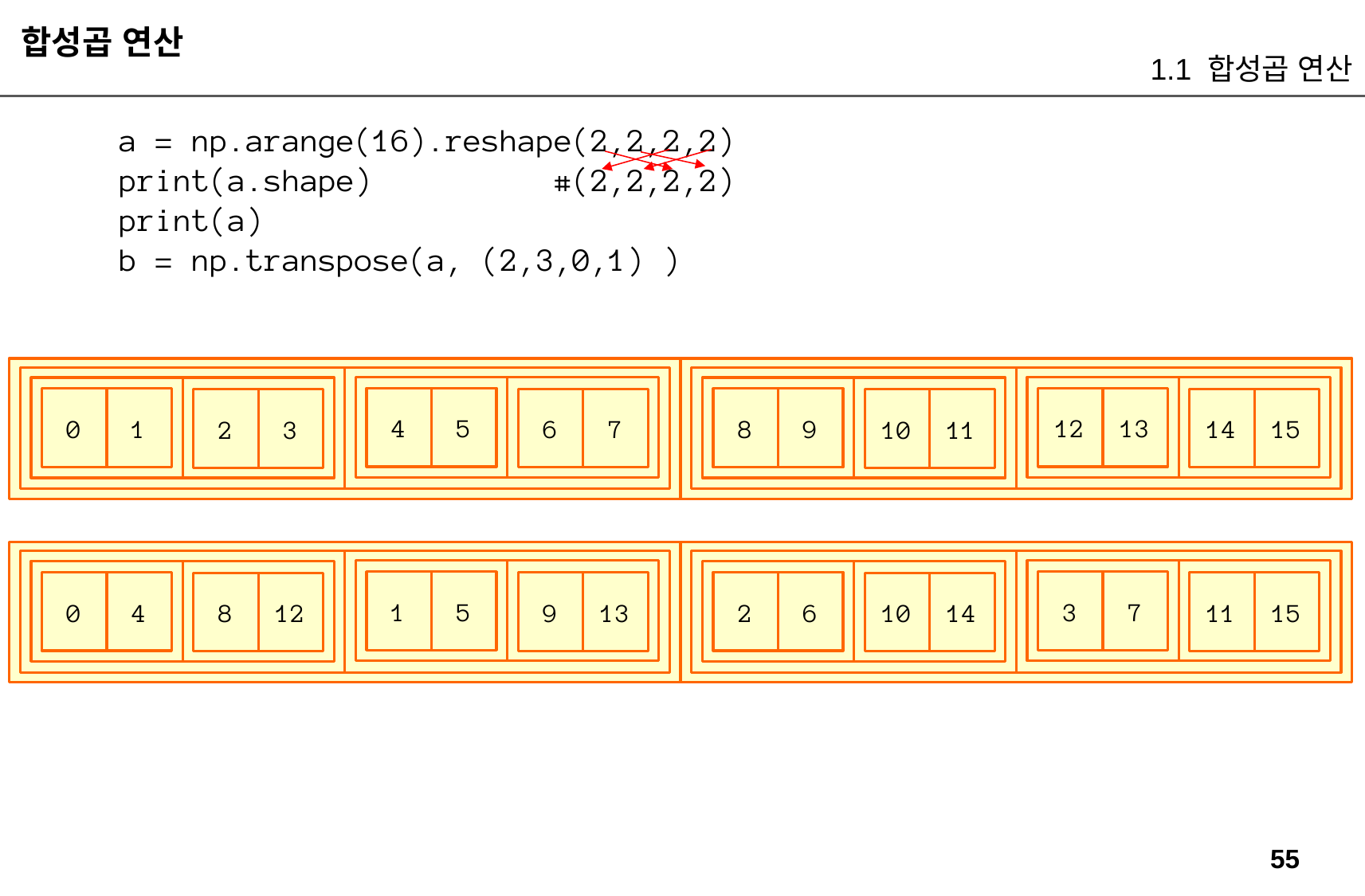

합성곱 연산
1.1 합성곱 연산
a = np.arange(16).reshape(2,2,2,2)
print(a.shape)          #(2,2,2,2)
print(a)
b = np.transpose(a, (2,3,0,1) )

5
13
4
12
1
9
0
8
7
15
6
14
3
11
2
10

5
7
1
3
4
6
0
2
13
15
9
11
12
14
8
10